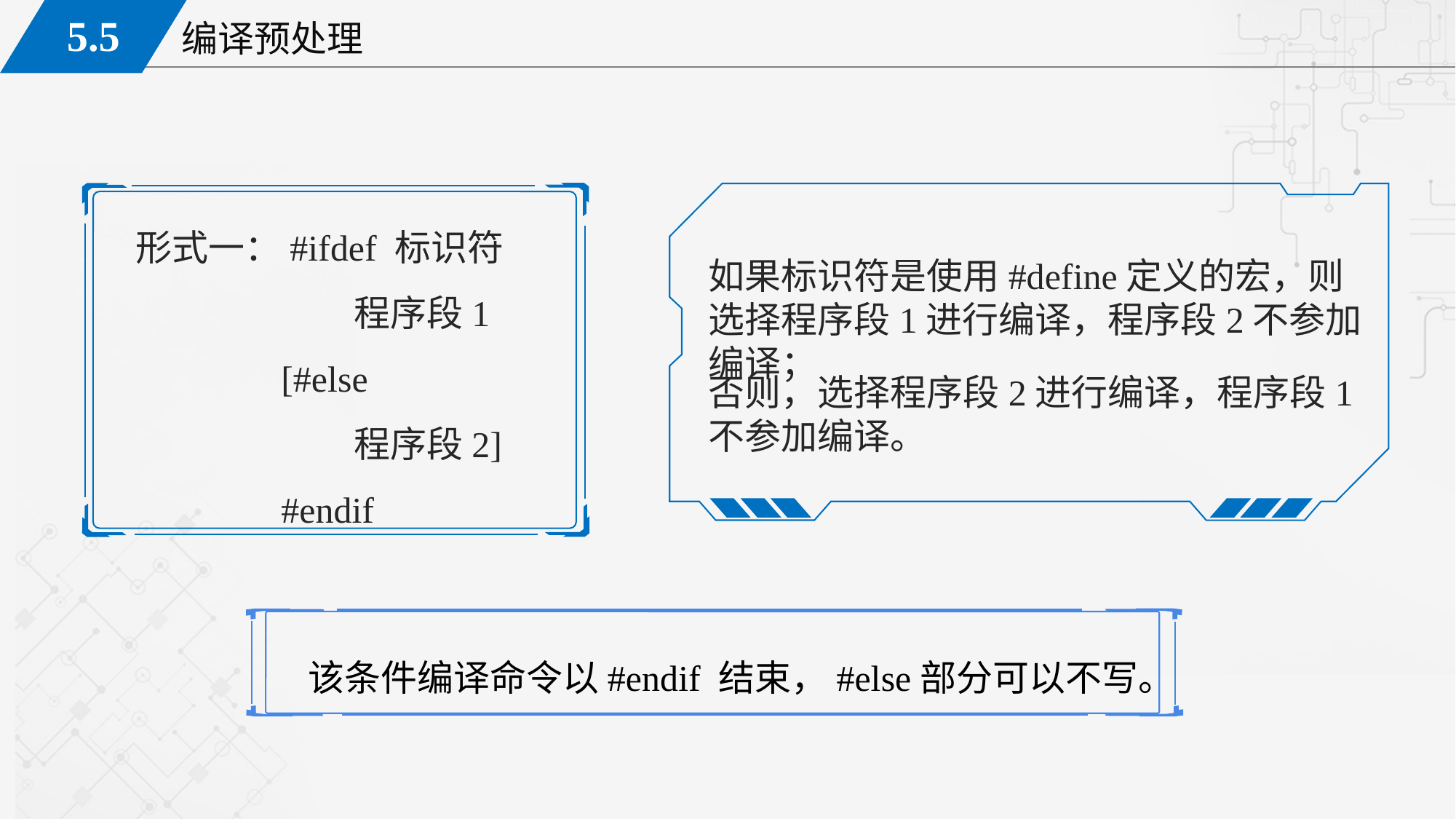

形式一：#ifdef 标识符
	    	程序段1
                [#else
	    	程序段2]
                #endif

如果标识符是使用#define定义的宏，则选择程序段1进行编译，程序段2不参加编译；
否则，选择程序段2进行编译，程序段1不参加编译。

该条件编译命令以#endif 结束，#else部分可以不写。